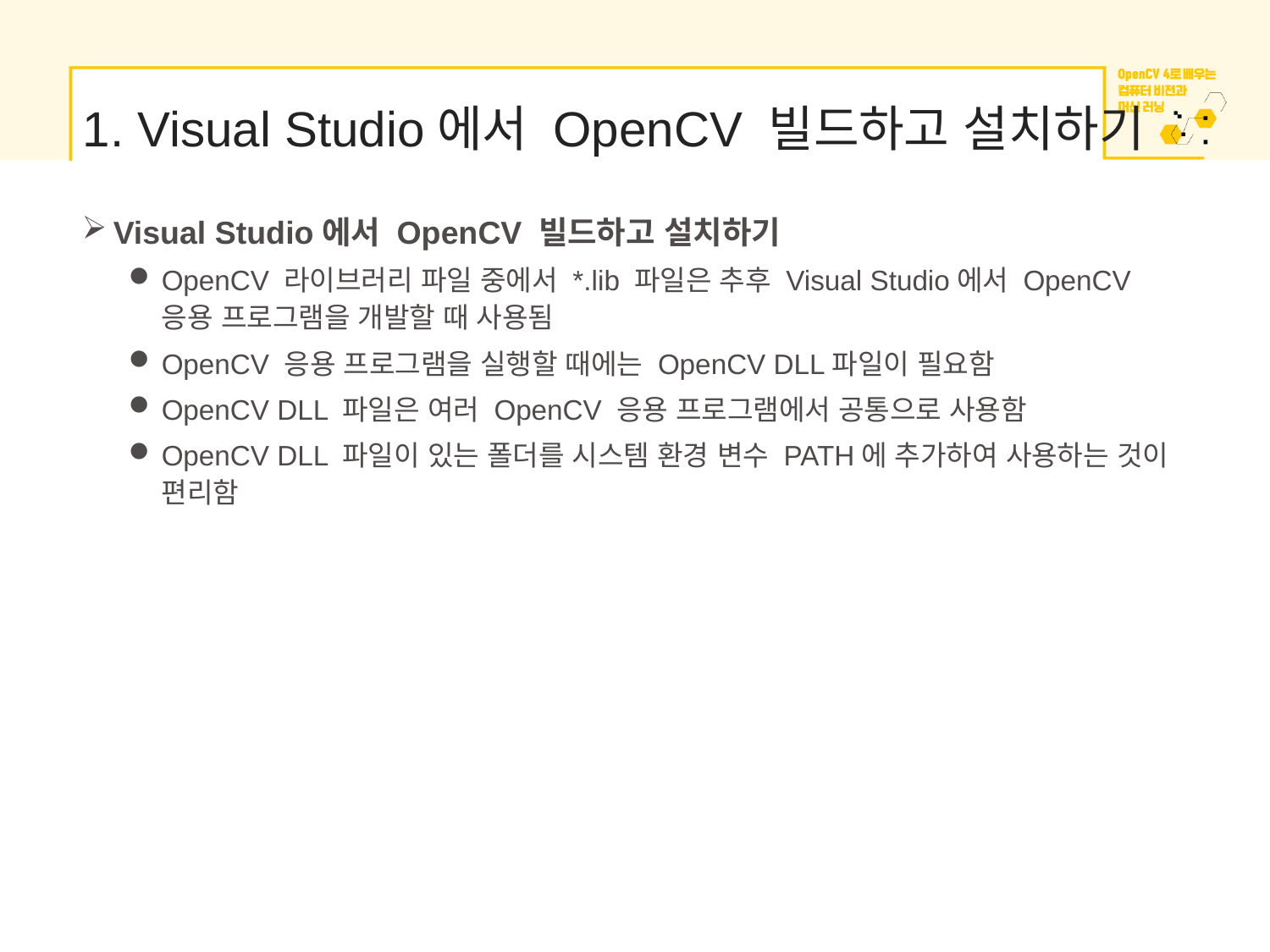

# 1. Visual Studio에서 OpenCV 빌드하고 설치하기
Visual Studio에서 OpenCV 빌드하고 설치하기
OpenCV 라이브러리 파일 중에서 *.lib 파일은 추후 Visual Studio에서 OpenCV 응용 프로그램을 개발할 때 사용됨
OpenCV 응용 프로그램을 실행할 때에는 OpenCV DLL파일이 필요함
OpenCV DLL 파일은 여러 OpenCV 응용 프로그램에서 공통으로 사용함
OpenCV DLL 파일이 있는 폴더를 시스템 환경 변수 PATH에 추가하여 사용하는 것이 편리함